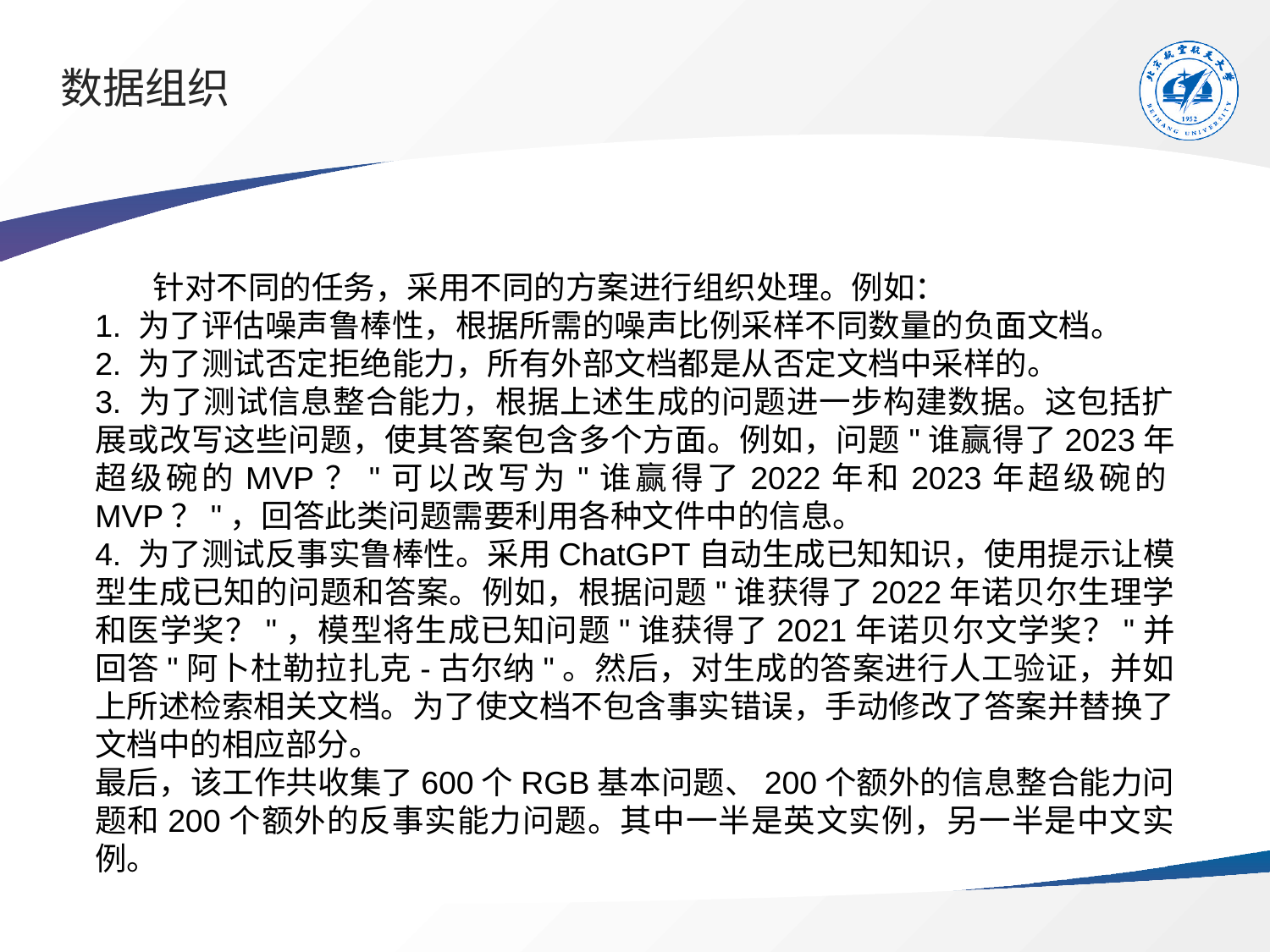

# 数据组织
       针对不同的任务，采用不同的方案进行组织处理。例如：
1. 为了评估噪声鲁棒性，根据所需的噪声比例采样不同数量的负面文档。
2. 为了测试否定拒绝能力，所有外部文档都是从否定文档中采样的。
3. 为了测试信息整合能力，根据上述生成的问题进一步构建数据。这包括扩展或改写这些问题，使其答案包含多个方面。例如，问题"谁赢得了2023年超级碗的MVP？"可以改写为"谁赢得了2022年和2023年超级碗的MVP？"，回答此类问题需要利用各种文件中的信息。
4. 为了测试反事实鲁棒性。采用ChatGPT自动生成已知知识，使用提示让模型生成已知的问题和答案。例如，根据问题"谁获得了2022年诺贝尔生理学和医学奖？"，模型将生成已知问题"谁获得了2021年诺贝尔文学奖？"并回答"阿卜杜勒拉扎克-古尔纳"。然后，对生成的答案进行人工验证，并如上所述检索相关文档。为了使文档不包含事实错误，手动修改了答案并替换了文档中的相应部分。
最后，该工作共收集了600个RGB基本问题、200个额外的信息整合能力问题和200个额外的反事实能力问题。其中一半是英文实例，另一半是中文实例。